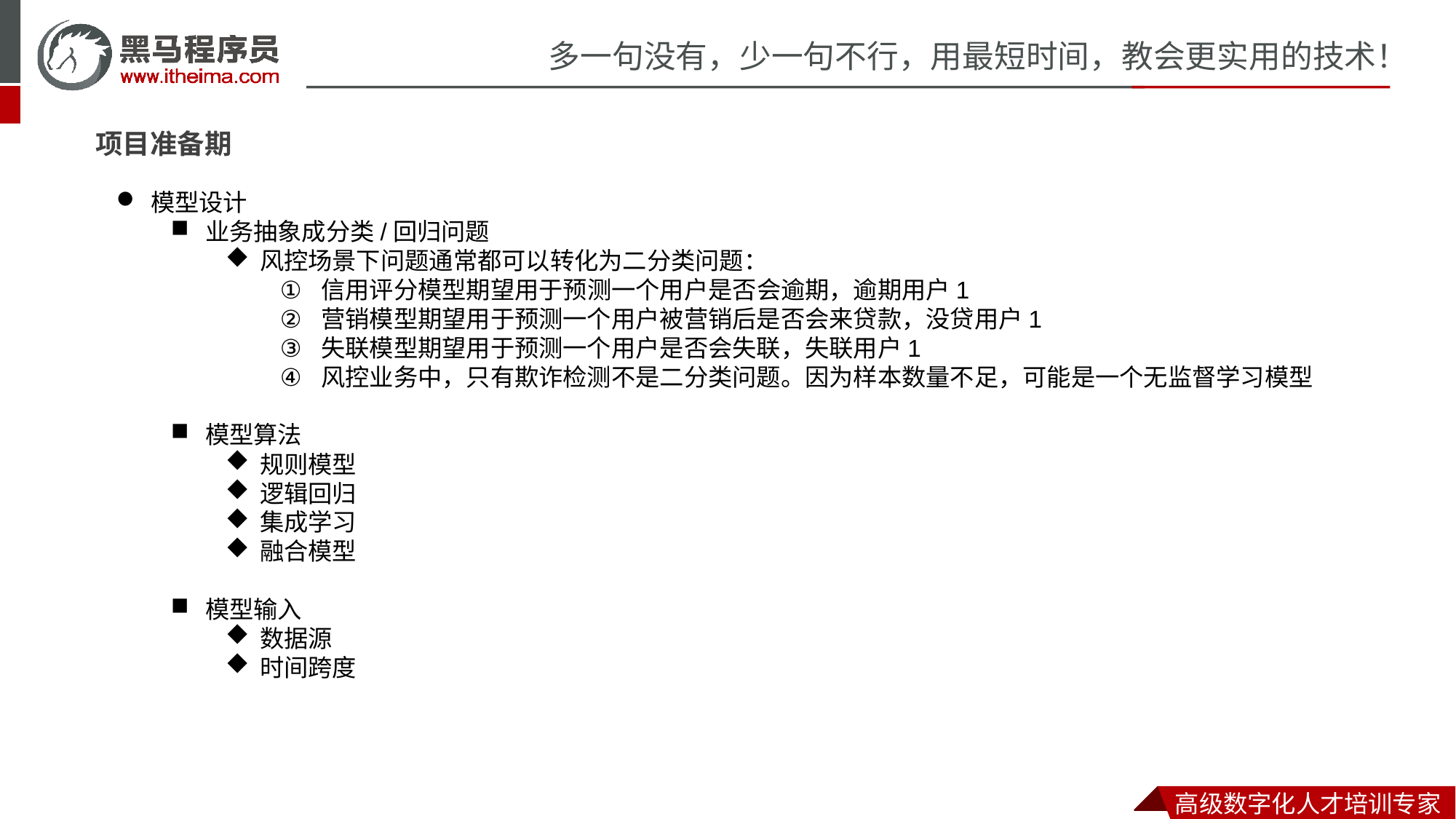

项目准备期
模型设计
业务抽象成分类/回归问题
风控场景下问题通常都可以转化为二分类问题：
信用评分模型期望用于预测一个用户是否会逾期，逾期用户1
营销模型期望用于预测一个用户被营销后是否会来贷款，没贷用户1
失联模型期望用于预测一个用户是否会失联，失联用户1
风控业务中，只有欺诈检测不是二分类问题。因为样本数量不足，可能是一个无监督学习模型

模型算法
规则模型
逻辑回归
集成学习
融合模型

模型输入
数据源
时间跨度